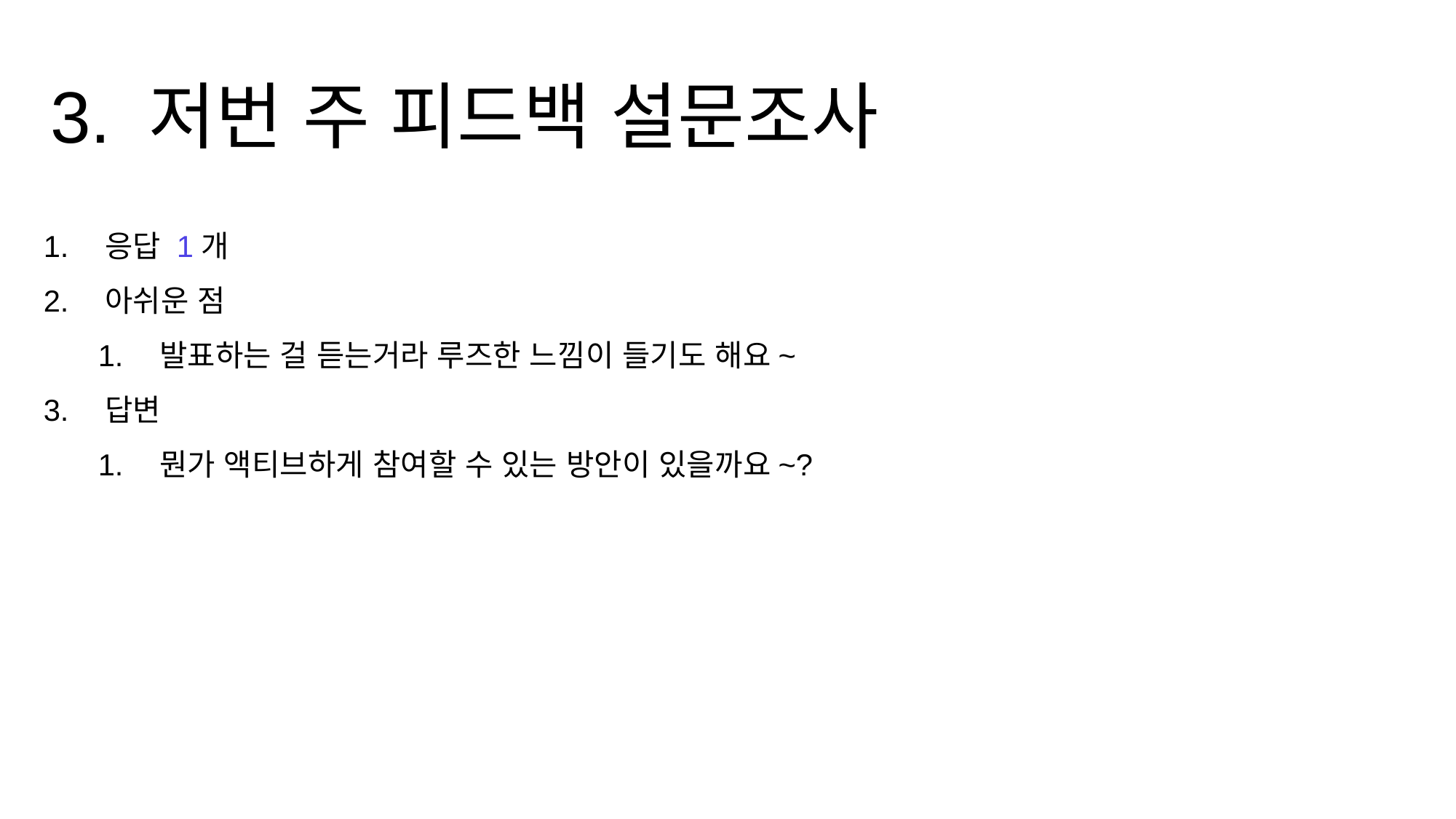

3. 저번 주 피드백 설문조사
응답 1개
아쉬운 점
발표하는 걸 듣는거라 루즈한 느낌이 들기도 해요~
답변
뭔가 액티브하게 참여할 수 있는 방안이 있을까요~?